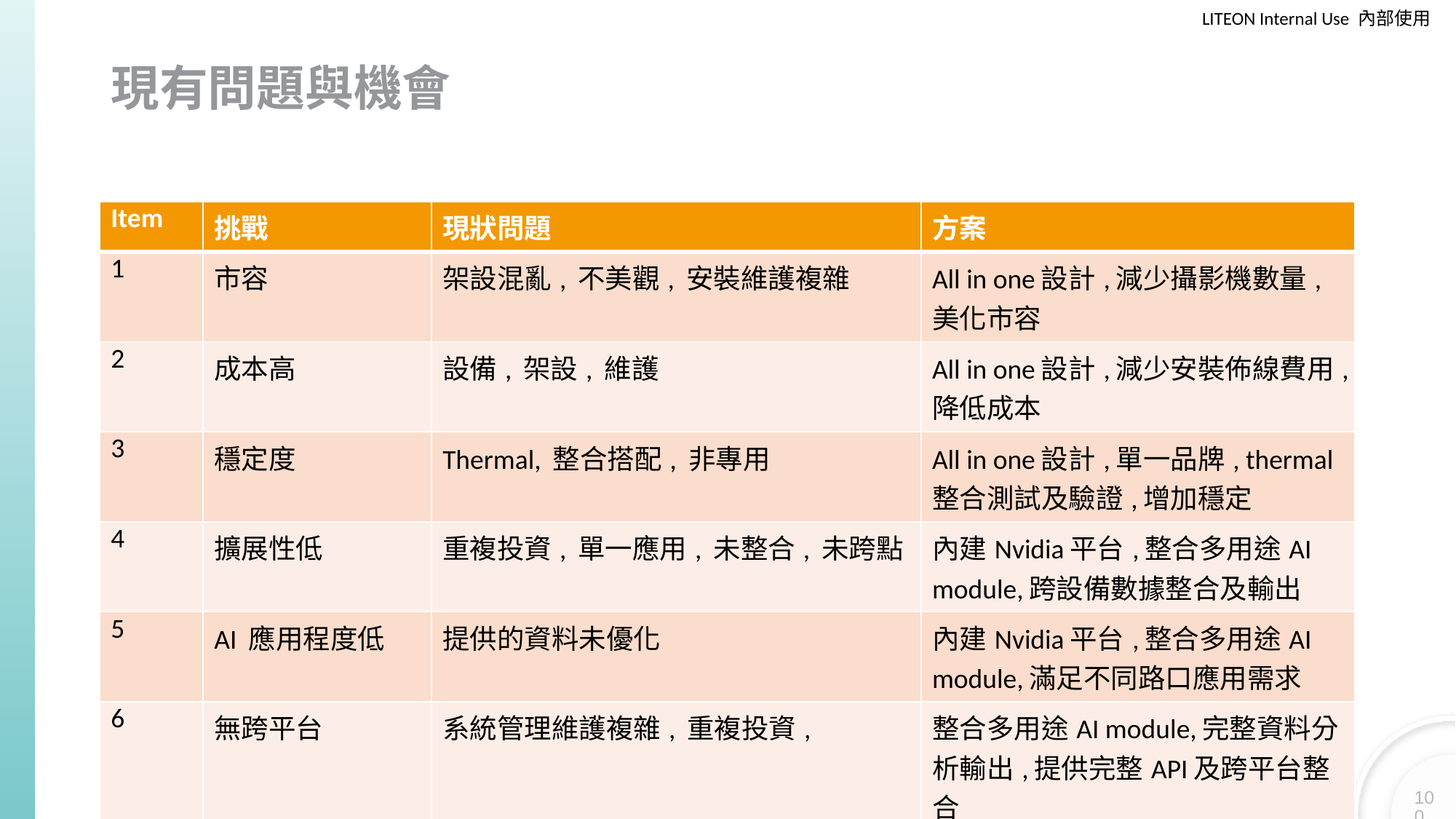

# 現有問題與機會
| Item | 挑戰 | 現狀問題 | 方案 |
| --- | --- | --- | --- |
| 1 | 市容 | 架設混亂, 不美觀, 安裝維護複雜 | All in one設計,減少攝影機數量,美化市容 |
| 2 | 成本高 | 設備, 架設, 維護 | All in one設計,減少安裝佈線費用,降低成本 |
| 3 | 穩定度 | Thermal, 整合搭配, 非專用 | All in one設計,單一品牌, thermal整合測試及驗證,增加穩定 |
| 4 | 擴展性低 | 重複投資, 單一應用, 未整合, 未跨點 | 內建Nvidia平台,整合多用途AI module,跨設備數據整合及輸出 |
| 5 | AI 應用程度低 | 提供的資料未優化 | 內建Nvidia平台,整合多用途AI module,滿足不同路口應用需求 |
| 6 | 無跨平台 | 系統管理維護複雜, 重複投資, | 整合多用途AI module,完整資料分析輸出,提供完整API及跨平台整合 |
100